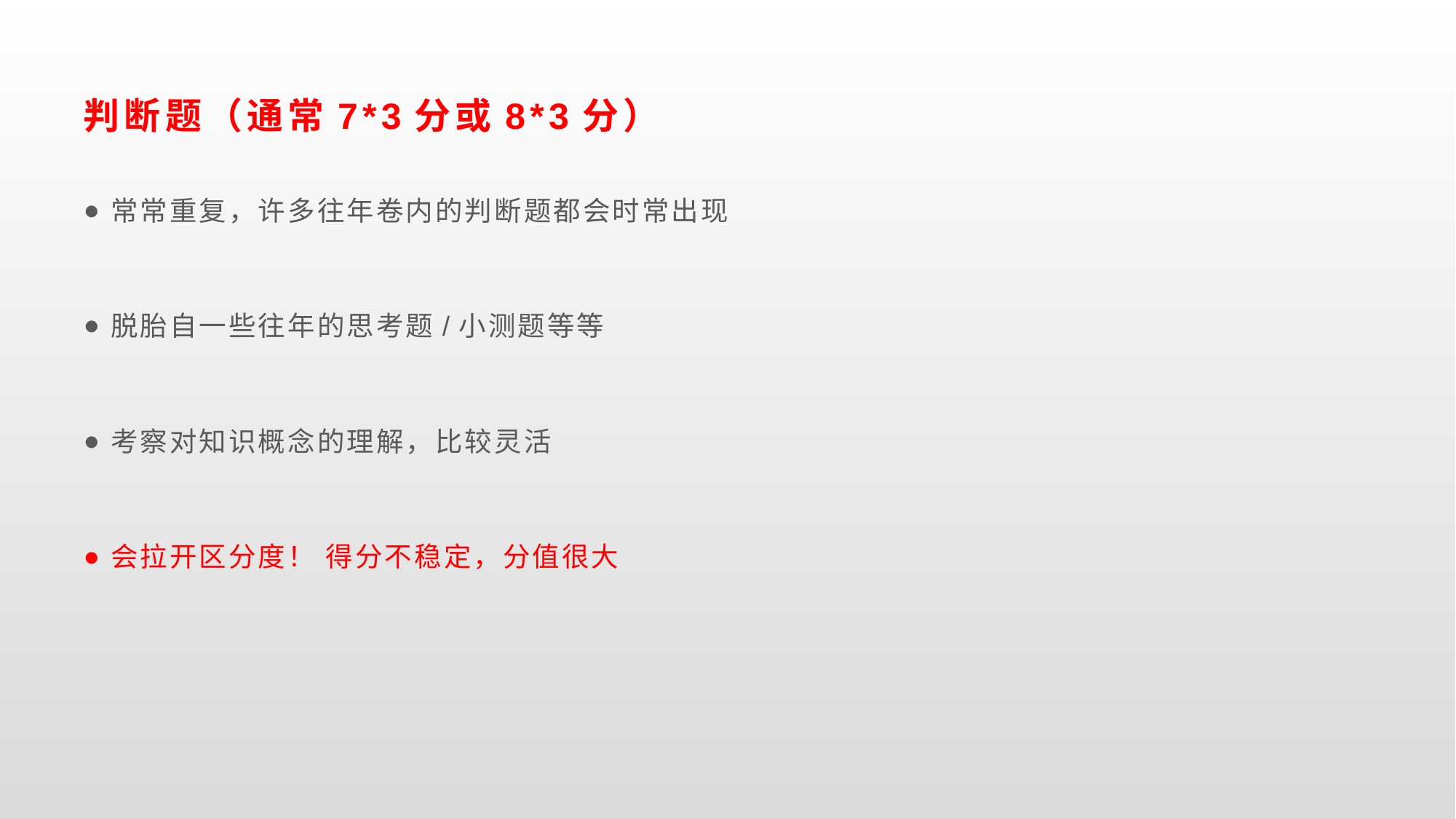

# 判断题（通常7*3分或8*3分）
常常重复，许多往年卷内的判断题都会时常出现

脱胎自一些往年的思考题/小测题等等

考察对知识概念的理解，比较灵活

会拉开区分度！ 得分不稳定，分值很大